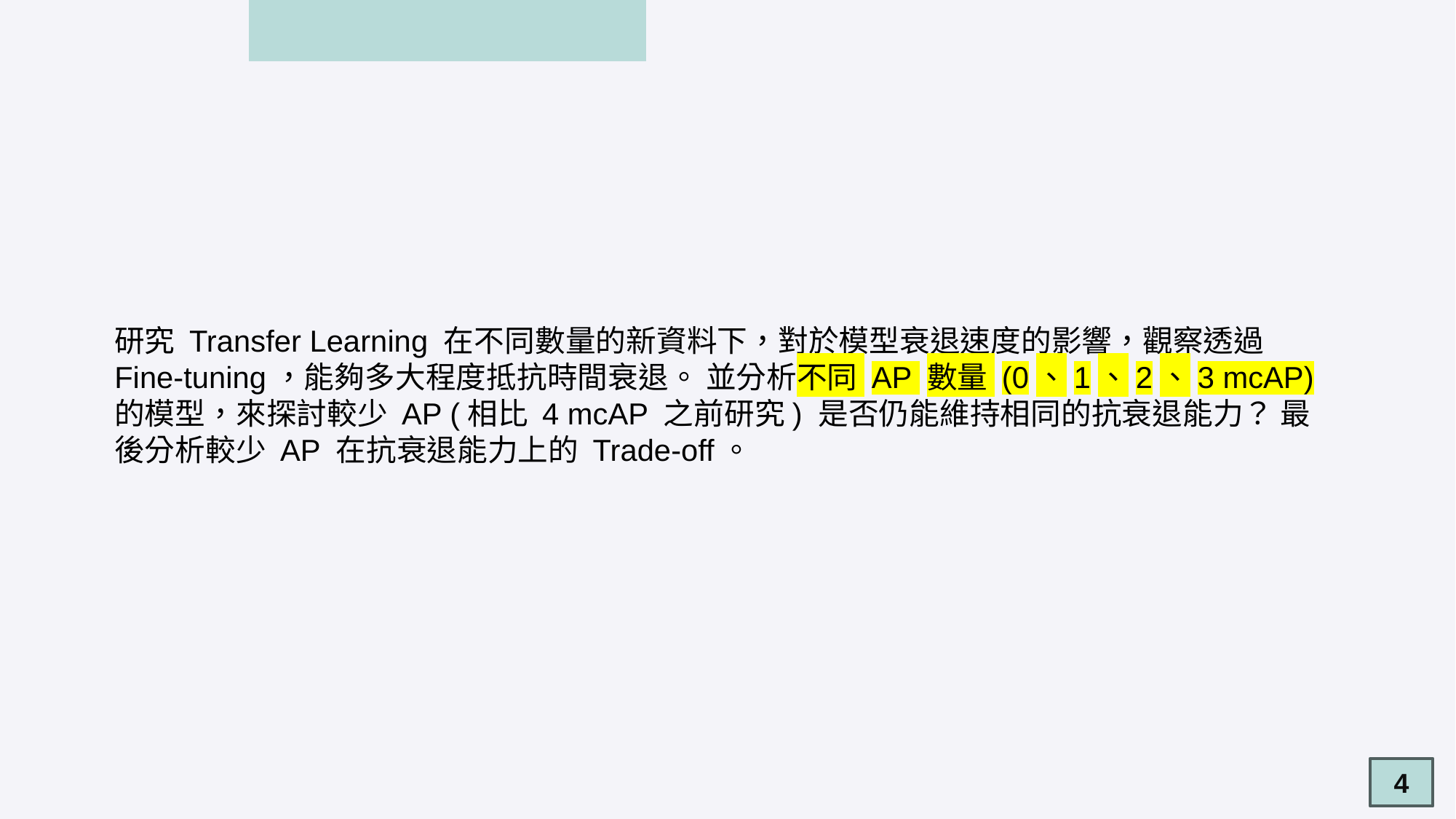

研究 Transfer Learning 在不同數量的新資料下，對於模型衰退速度的影響，觀察透過 Fine-tuning，能夠多大程度抵抗時間衰退。 並分析不同 AP 數量 (0、1、2、3 mcAP) 的模型，來探討較少 AP (相比 4 mcAP 之前研究) 是否仍能維持相同的抗衰退能力？ 最後分析較少 AP 在抗衰退能力上的 Trade-off。
4